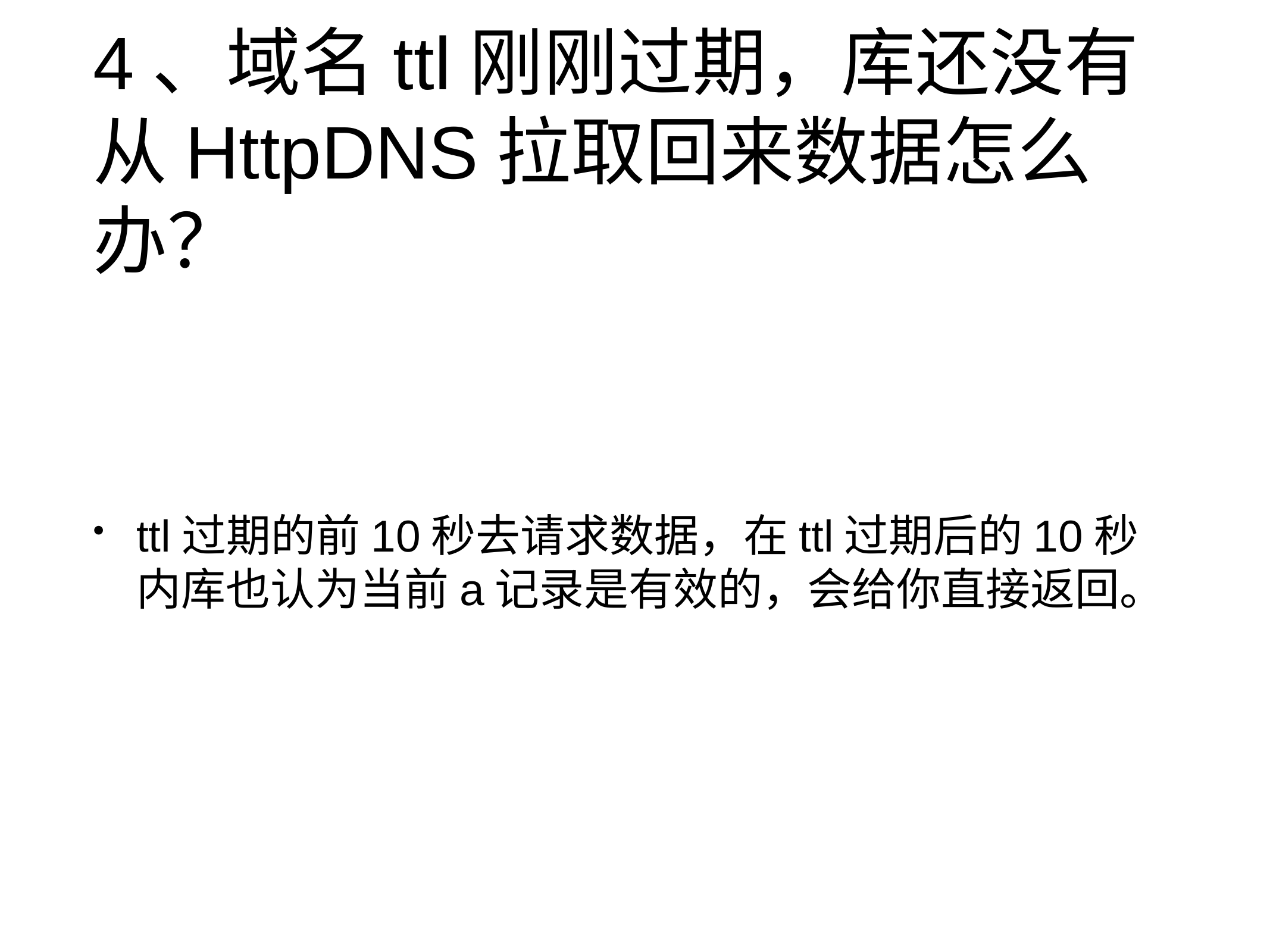

# 4、域名ttl刚刚过期，库还没有从HttpDNS拉取回来数据怎么办？
ttl过期的前10秒去请求数据，在ttl过期后的10秒内库也认为当前a记录是有效的，会给你直接返回。